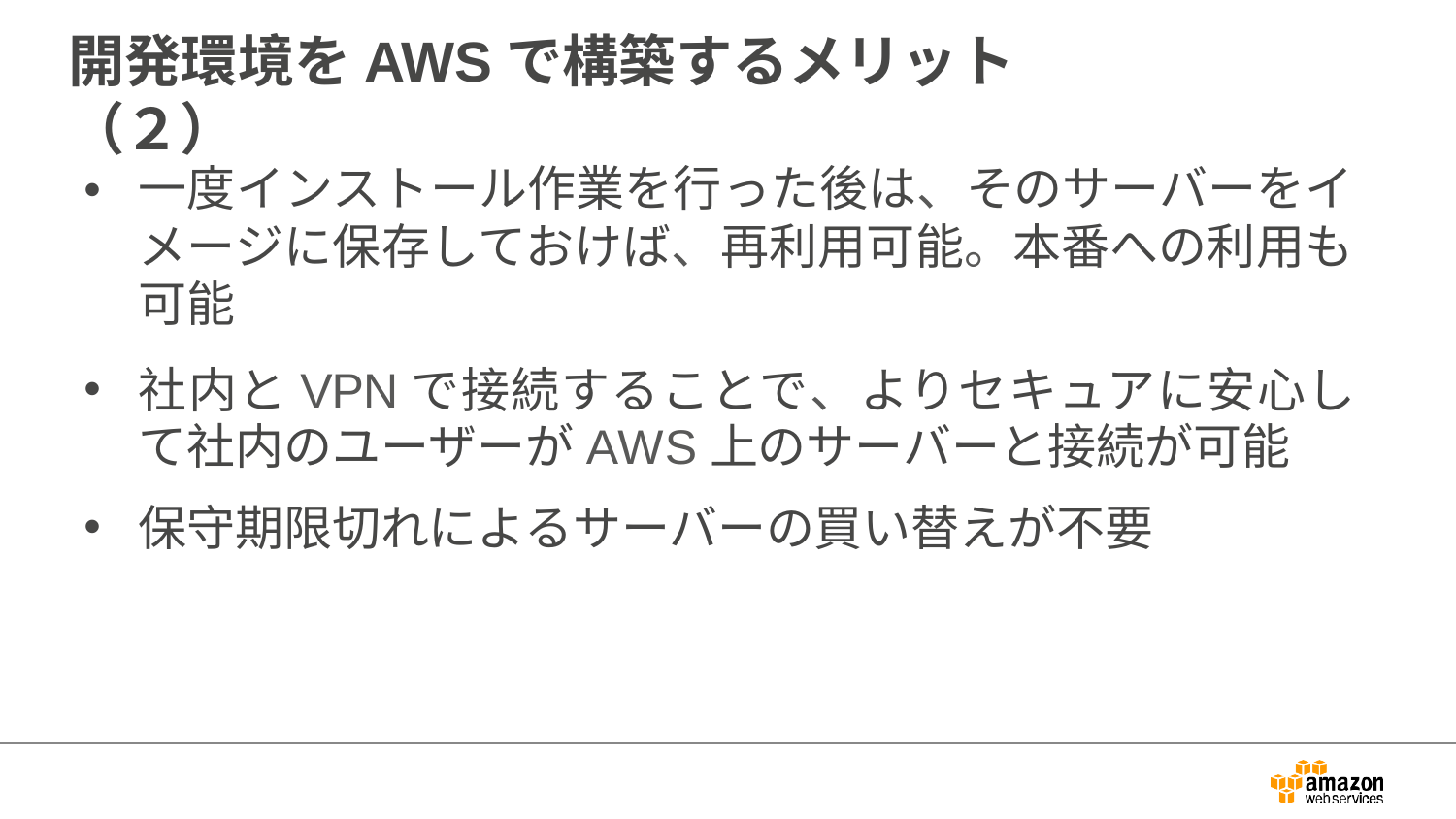

# 開発環境をAWSで構築するメリット（２）
一度インストール作業を行った後は、そのサーバーをイメージに保存しておけば、再利用可能。本番への利用も可能
社内とVPNで接続することで、よりセキュアに安心して社内のユーザーがAWS上のサーバーと接続が可能
保守期限切れによるサーバーの買い替えが不要